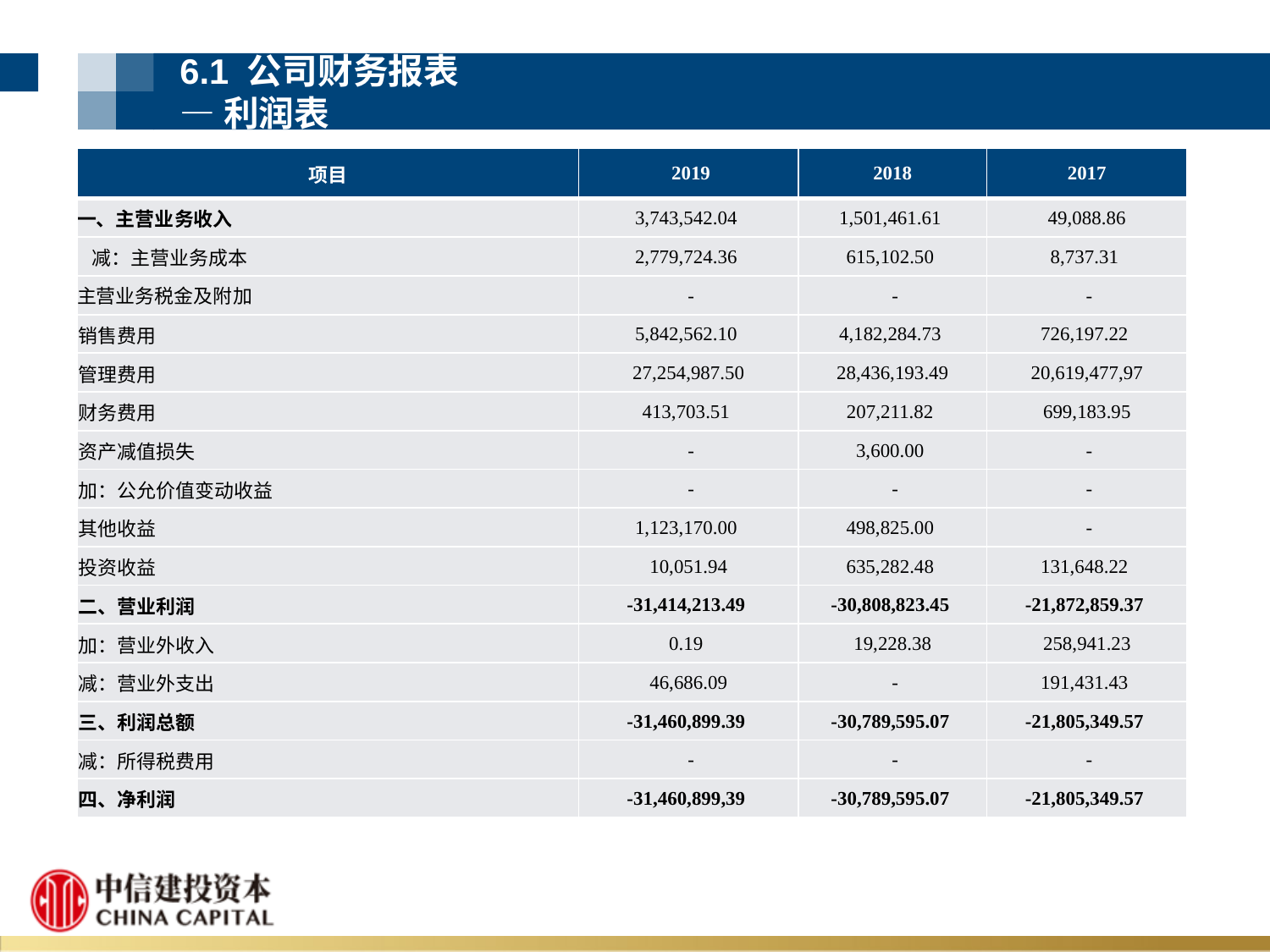

6.1 公司财务报表
—利润表
| 项目 | 2019 | 2018 | 2017 |
| --- | --- | --- | --- |
| 一、主营业务收入 | 3,743,542.04 | 1,501,461.61 | 49,088.86 |
| 减：主营业务成本 | 2,779,724.36 | 615,102.50 | 8,737.31 |
| 主营业务税金及附加 | - | - | - |
| 销售费用 | 5,842,562.10 | 4,182,284.73 | 726,197.22 |
| 管理费用 | 27,254,987.50 | 28,436,193.49 | 20,619,477,97 |
| 财务费用 | 413,703.51 | 207,211.82 | 699,183.95 |
| 资产减值损失 | - | 3,600.00 | - |
| 加：公允价值变动收益 | - | - | - |
| 其他收益 | 1,123,170.00 | 498,825.00 | - |
| 投资收益 | 10,051.94 | 635,282.48 | 131,648.22 |
| 二、营业利润 | -31,414,213.49 | -30,808,823.45 | -21,872,859.37 |
| 加：营业外收入 | 0.19 | 19,228.38 | 258,941.23 |
| 减：营业外支出 | 46,686.09 | - | 191,431.43 |
| 三、利润总额 | -31,460,899.39 | -30,789,595.07 | -21,805,349.57 |
| 减：所得税费用 | - | - | - |
| 四、净利润 | -31,460,899,39 | -30,789,595.07 | -21,805,349.57 |